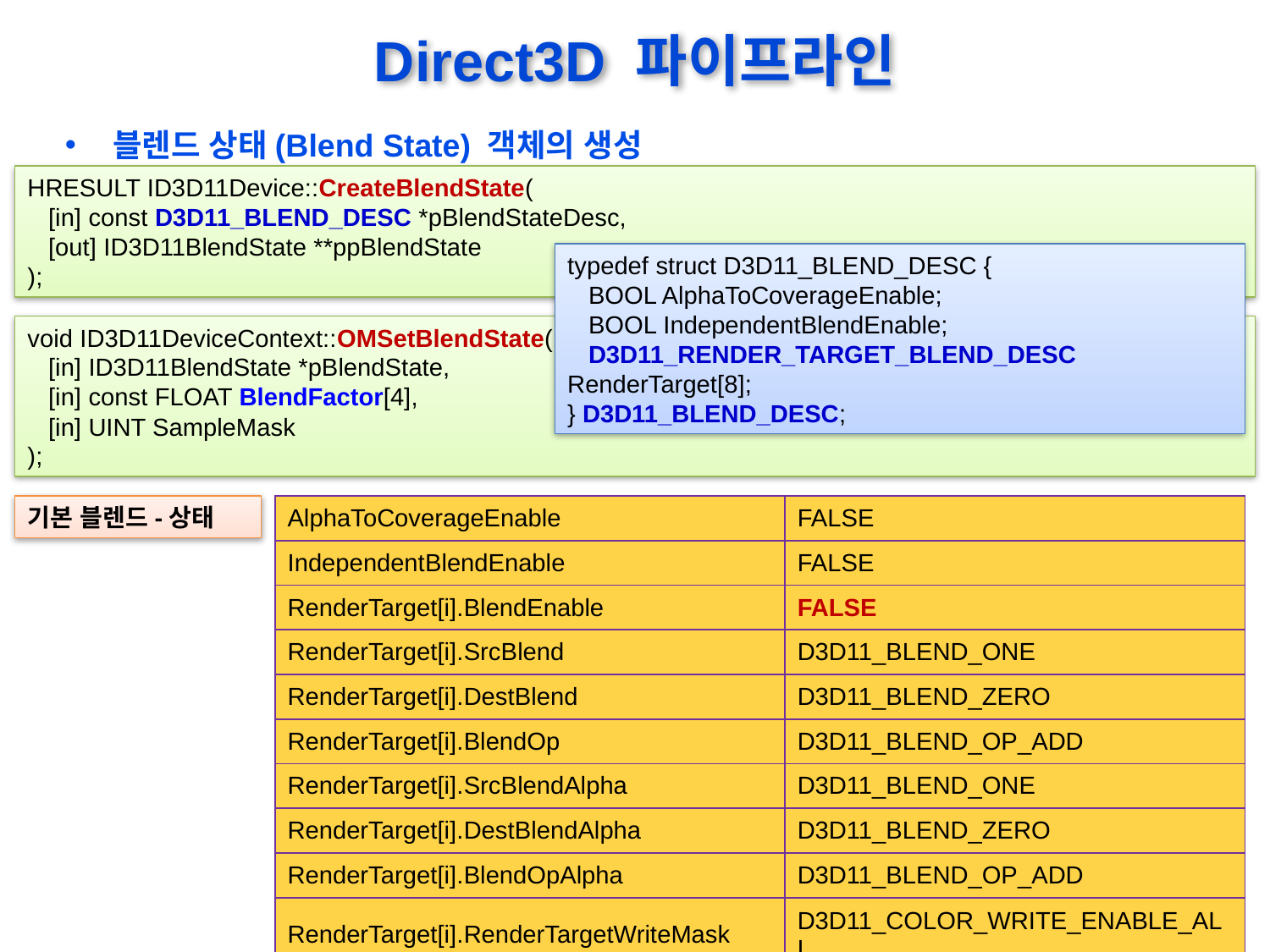

# Direct3D 파이프라인
블렌드 상태(Blend State) 객체의 생성
HRESULT ID3D11Device::CreateBlendState(
   [in] const D3D11_BLEND_DESC *pBlendStateDesc,
   [out] ID3D11BlendState **ppBlendState
);
typedef struct D3D11_BLEND_DESC {
   BOOL AlphaToCoverageEnable;
   BOOL IndependentBlendEnable;
   D3D11_RENDER_TARGET_BLEND_DESC RenderTarget[8];
} D3D11_BLEND_DESC;
void ID3D11DeviceContext::OMSetBlendState(
   [in] ID3D11BlendState *pBlendState,
   [in] const FLOAT BlendFactor[4],
   [in] UINT SampleMask
);
기본 블렌드-상태
| AlphaToCoverageEnable | FALSE |
| --- | --- |
| IndependentBlendEnable | FALSE |
| RenderTarget[i].BlendEnable | FALSE |
| RenderTarget[i].SrcBlend | D3D11\_BLEND\_ONE |
| RenderTarget[i].DestBlend | D3D11\_BLEND\_ZERO |
| RenderTarget[i].BlendOp | D3D11\_BLEND\_OP\_ADD |
| RenderTarget[i].SrcBlendAlpha | D3D11\_BLEND\_ONE |
| RenderTarget[i].DestBlendAlpha | D3D11\_BLEND\_ZERO |
| RenderTarget[i].BlendOpAlpha | D3D11\_BLEND\_OP\_ADD |
| RenderTarget[i].RenderTargetWriteMask | D3D11\_COLOR\_WRITE\_ENABLE\_ALL |